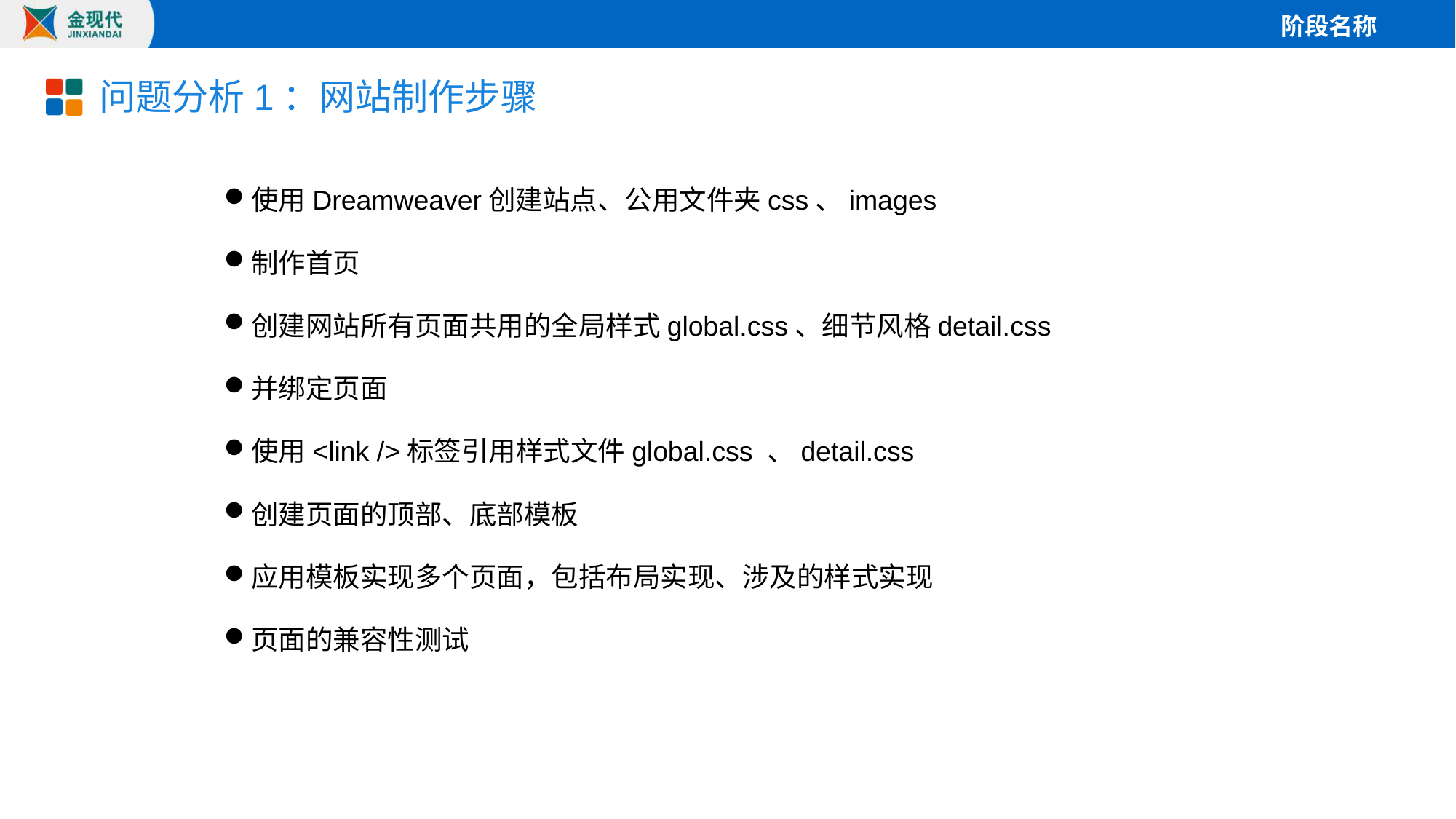

# 问题分析1：网站制作步骤
使用Dreamweaver创建站点、公用文件夹css、images
制作首页
创建网站所有页面共用的全局样式global.css、细节风格detail.css
并绑定页面
使用<link />标签引用样式文件global.css 、detail.css
创建页面的顶部、底部模板
应用模板实现多个页面，包括布局实现、涉及的样式实现
页面的兼容性测试